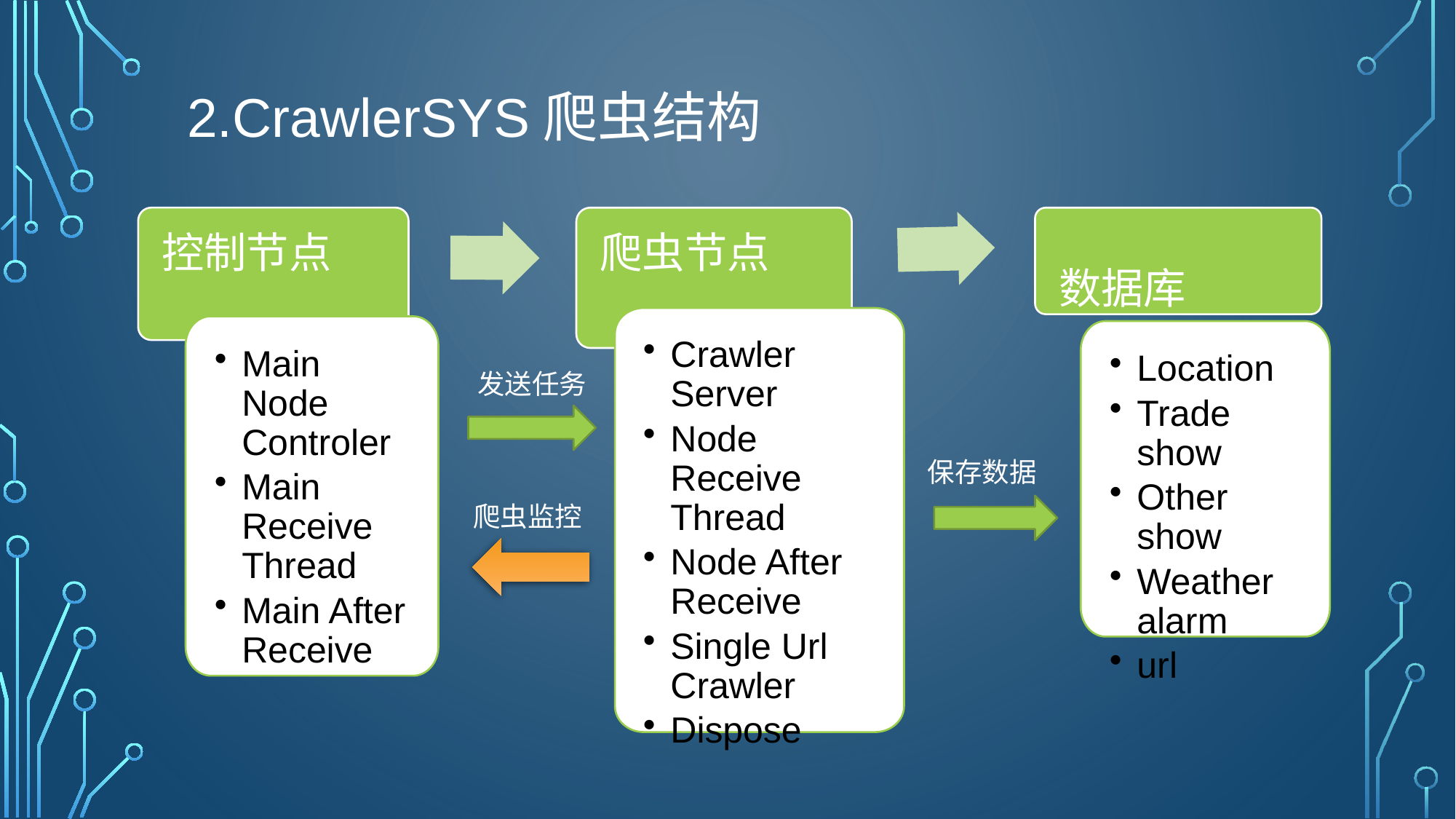

# 2.CrawlerSYS爬虫结构
数据库
控制节点
爬虫节点

Crawler Server
Node Receive Thread
Node After Receive
Single Url Crawler
Dispose
Main Node Controler
Main Receive Thread
Main After Receive
Location
Trade show
Other show
Weather alarm
url
发送任务

保存数据
爬虫监控